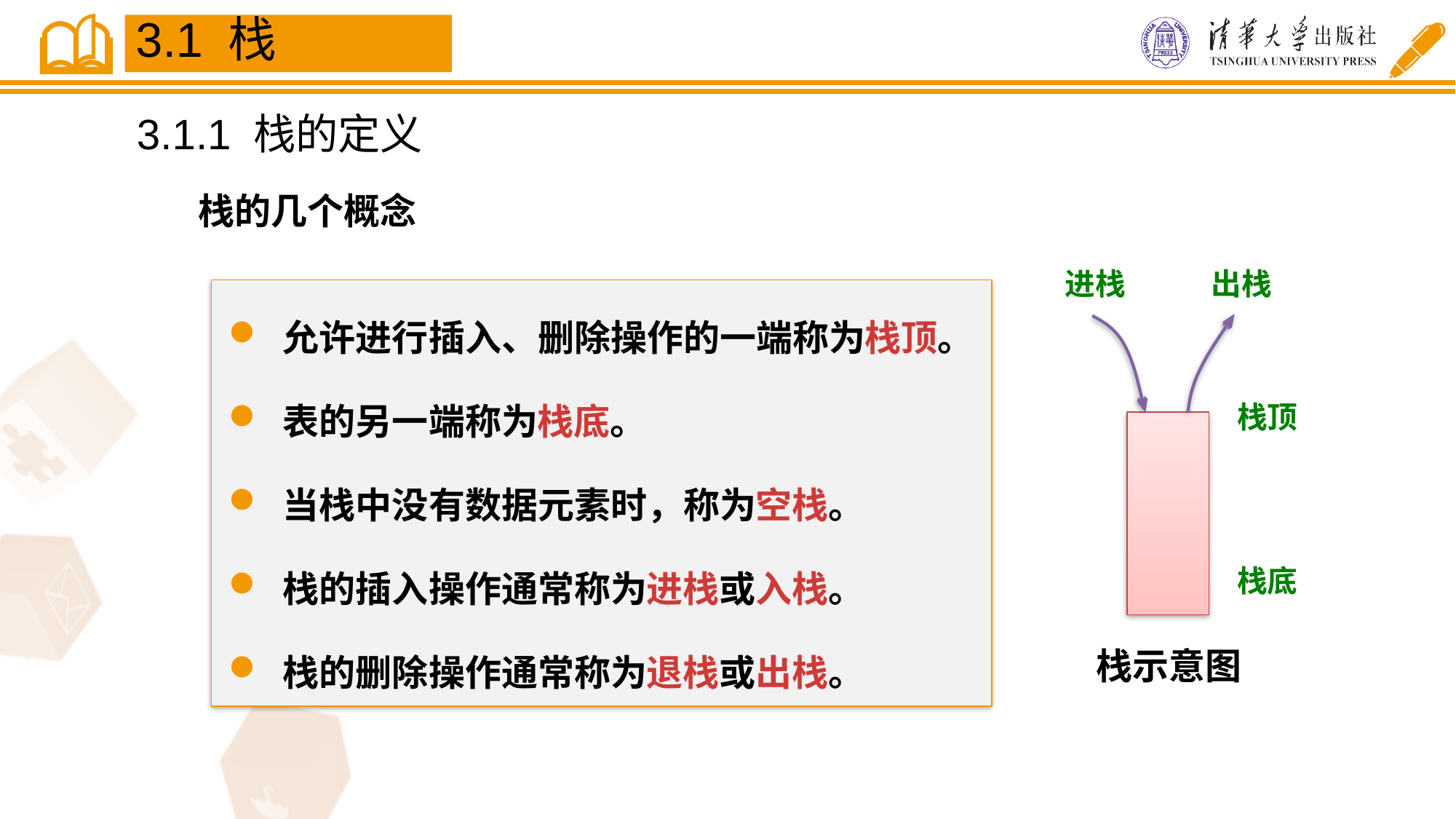

3.1 栈
3.1.1 栈的定义
栈的几个概念
进栈

出栈

栈顶

栈底
栈示意图
允许进行插入、删除操作的一端称为栈顶。
表的另一端称为栈底。
当栈中没有数据元素时，称为空栈。
栈的插入操作通常称为进栈或入栈。
栈的删除操作通常称为退栈或出栈。